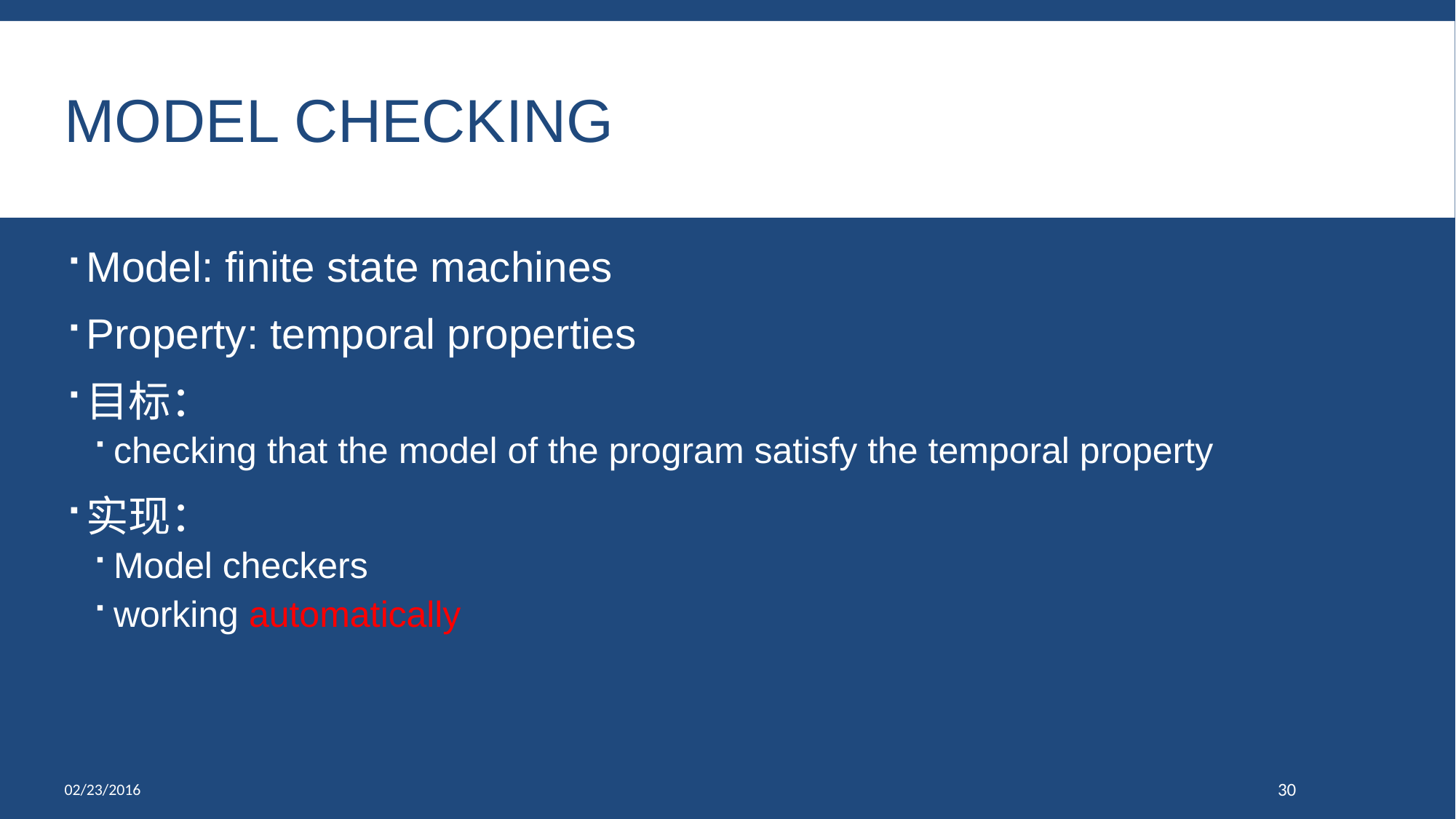

# Model checking
Model: finite state machines
Property: temporal properties
目标：
checking that the model of the program satisfy the temporal property
实现：
Model checkers
working automatically
02/23/2016
30